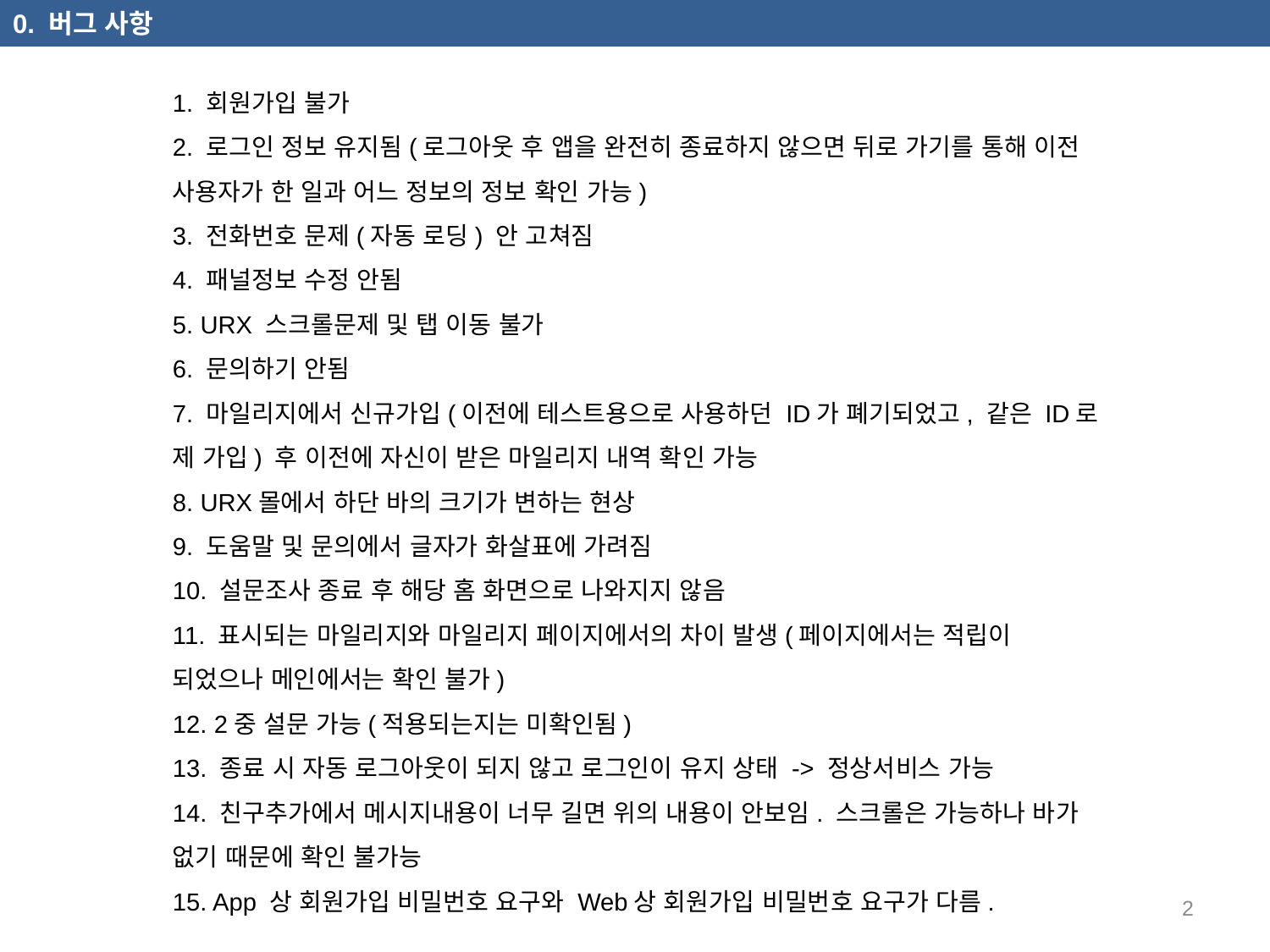

# 0. 버그 사항
1. 회원가입 불가
2. 로그인 정보 유지됨(로그아웃 후 앱을 완전히 종료하지 않으면 뒤로 가기를 통해 이전 사용자가 한 일과 어느 정보의 정보 확인 가능)
3. 전화번호 문제(자동 로딩) 안 고쳐짐
4. 패널정보 수정 안됨
5. URX 스크롤문제 및 탭 이동 불가
6. 문의하기 안됨
7. 마일리지에서 신규가입(이전에 테스트용으로 사용하던 ID가 폐기되었고, 같은 ID로 제 가입) 후 이전에 자신이 받은 마일리지 내역 확인 가능
8. URX몰에서 하단 바의 크기가 변하는 현상
9. 도움말 및 문의에서 글자가 화살표에 가려짐
10. 설문조사 종료 후 해당 홈 화면으로 나와지지 않음
11. 표시되는 마일리지와 마일리지 페이지에서의 차이 발생(페이지에서는 적립이 되었으나 메인에서는 확인 불가)
12. 2중 설문 가능(적용되는지는 미확인됨)
13. 종료 시 자동 로그아웃이 되지 않고 로그인이 유지 상태 -> 정상서비스 가능
14. 친구추가에서 메시지내용이 너무 길면 위의 내용이 안보임. 스크롤은 가능하나 바가 없기 때문에 확인 불가능
15. App 상 회원가입 비밀번호 요구와 Web상 회원가입 비밀번호 요구가 다름.
2